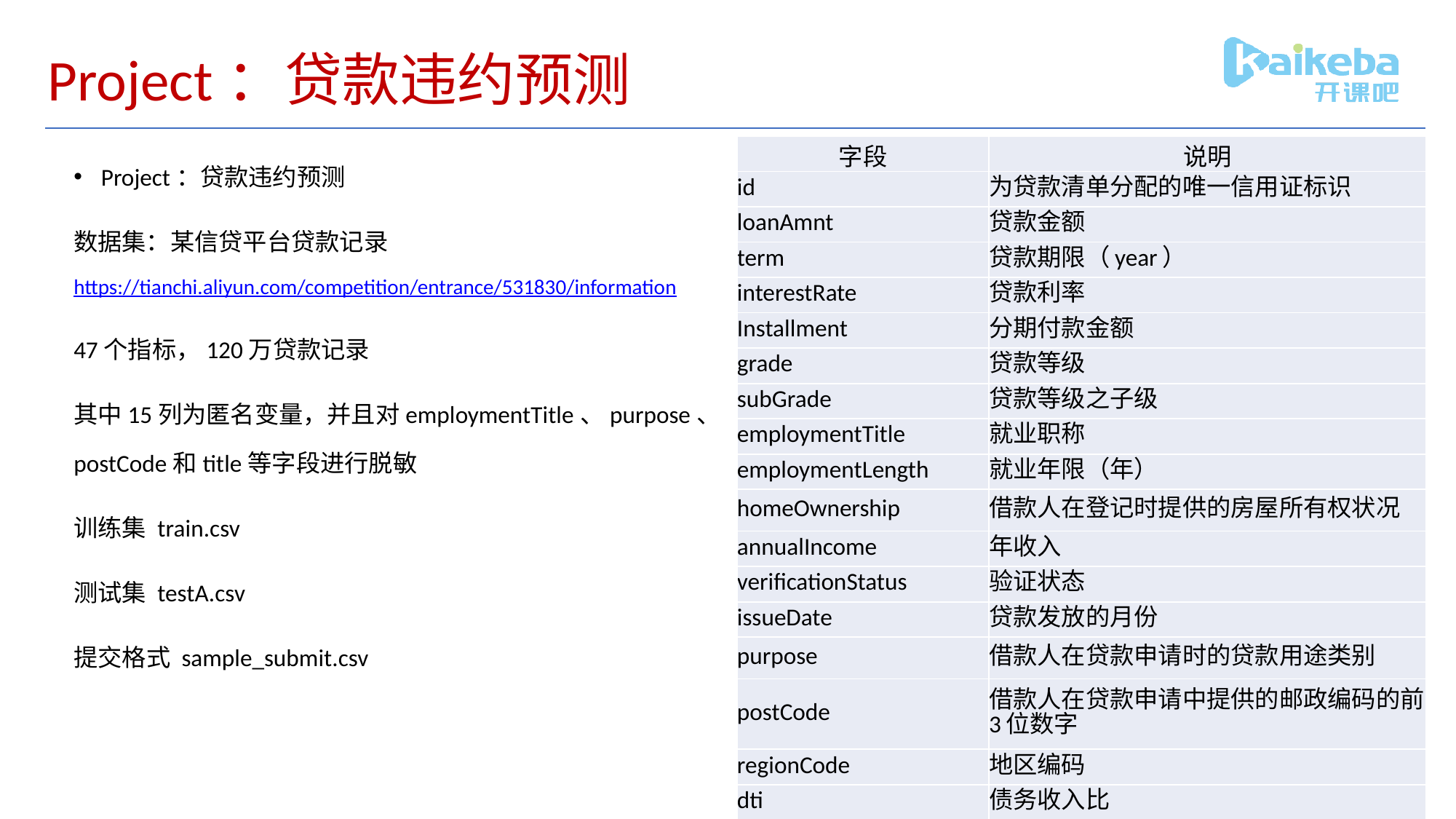

# Project：贷款违约预测
Project：贷款违约预测
数据集：某信贷平台贷款记录https://tianchi.aliyun.com/competition/entrance/531830/information
47个指标，120万贷款记录
其中15列为匿名变量，并且对employmentTitle、purpose、postCode和title等字段进行脱敏
训练集 train.csv
测试集 testA.csv
提交格式 sample_submit.csv

| 字段 | 说明 |
| --- | --- |
| id | 为贷款清单分配的唯一信用证标识 |
| loanAmnt | 贷款金额 |
| term | 贷款期限（year） |
| interestRate | 贷款利率 |
| Installment | 分期付款金额 |
| grade | 贷款等级 |
| subGrade | 贷款等级之子级 |
| employmentTitle | 就业职称 |
| employmentLength | 就业年限（年） |
| homeOwnership | 借款人在登记时提供的房屋所有权状况 |
| annualIncome | 年收入 |
| verificationStatus | 验证状态 |
| issueDate | 贷款发放的月份 |
| purpose | 借款人在贷款申请时的贷款用途类别 |
| postCode | 借款人在贷款申请中提供的邮政编码的前3位数字 |
| regionCode | 地区编码 |
| dti | 债务收入比 |